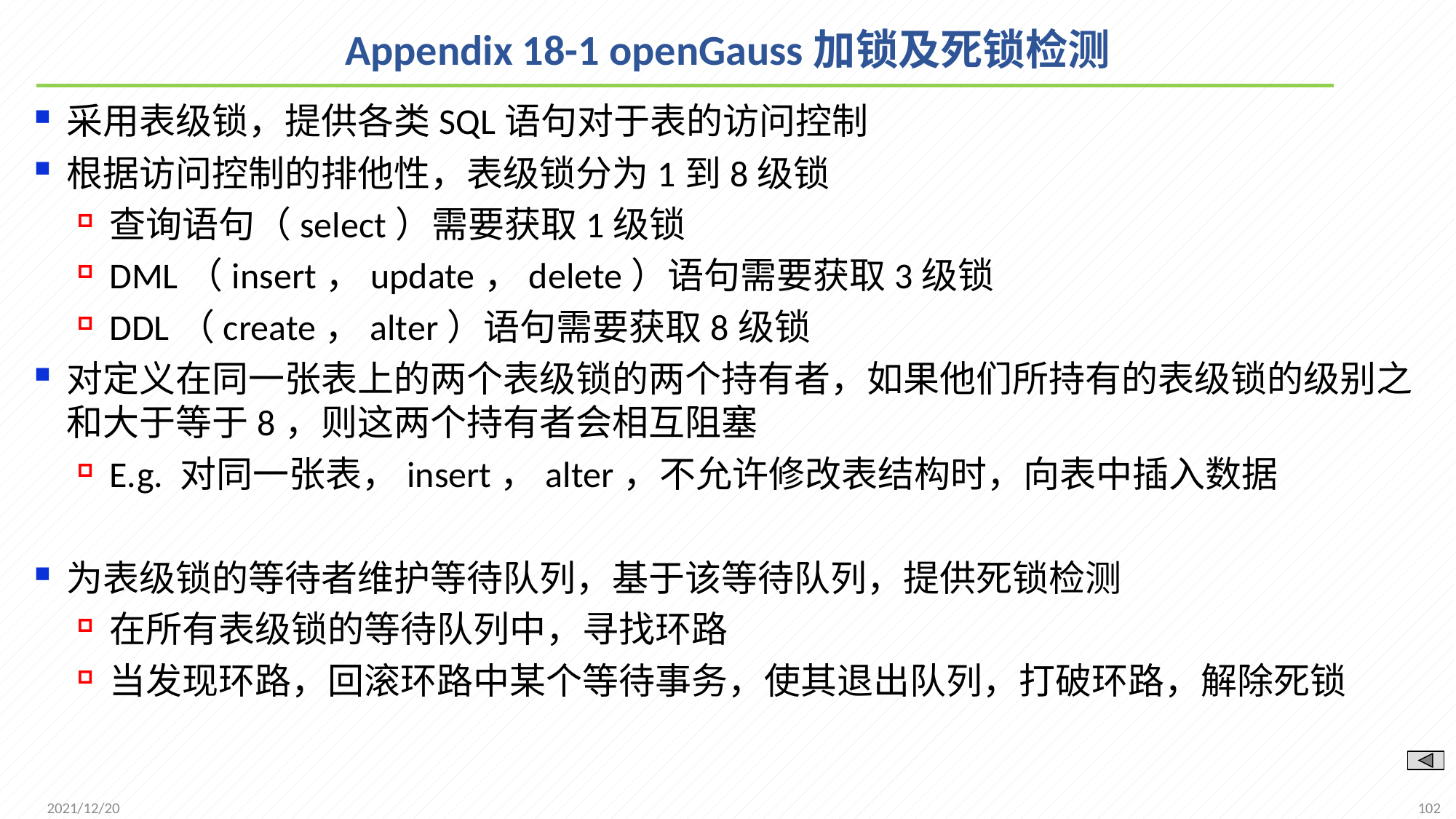

# Appendix 18-1 openGauss加锁及死锁检测
采用表级锁，提供各类SQL语句对于表的访问控制
根据访问控制的排他性，表级锁分为1到8级锁
查询语句（select）需要获取1级锁
DML（insert，update，delete）语句需要获取3级锁
DDL（create，alter）语句需要获取8级锁
对定义在同一张表上的两个表级锁的两个持有者，如果他们所持有的表级锁的级别之和大于等于8，则这两个持有者会相互阻塞
E.g. 对同一张表，insert，alter，不允许修改表结构时，向表中插入数据

为表级锁的等待者维护等待队列，基于该等待队列，提供死锁检测
在所有表级锁的等待队列中，寻找环路
当发现环路，回滚环路中某个等待事务，使其退出队列，打破环路，解除死锁

102
2021/12/20